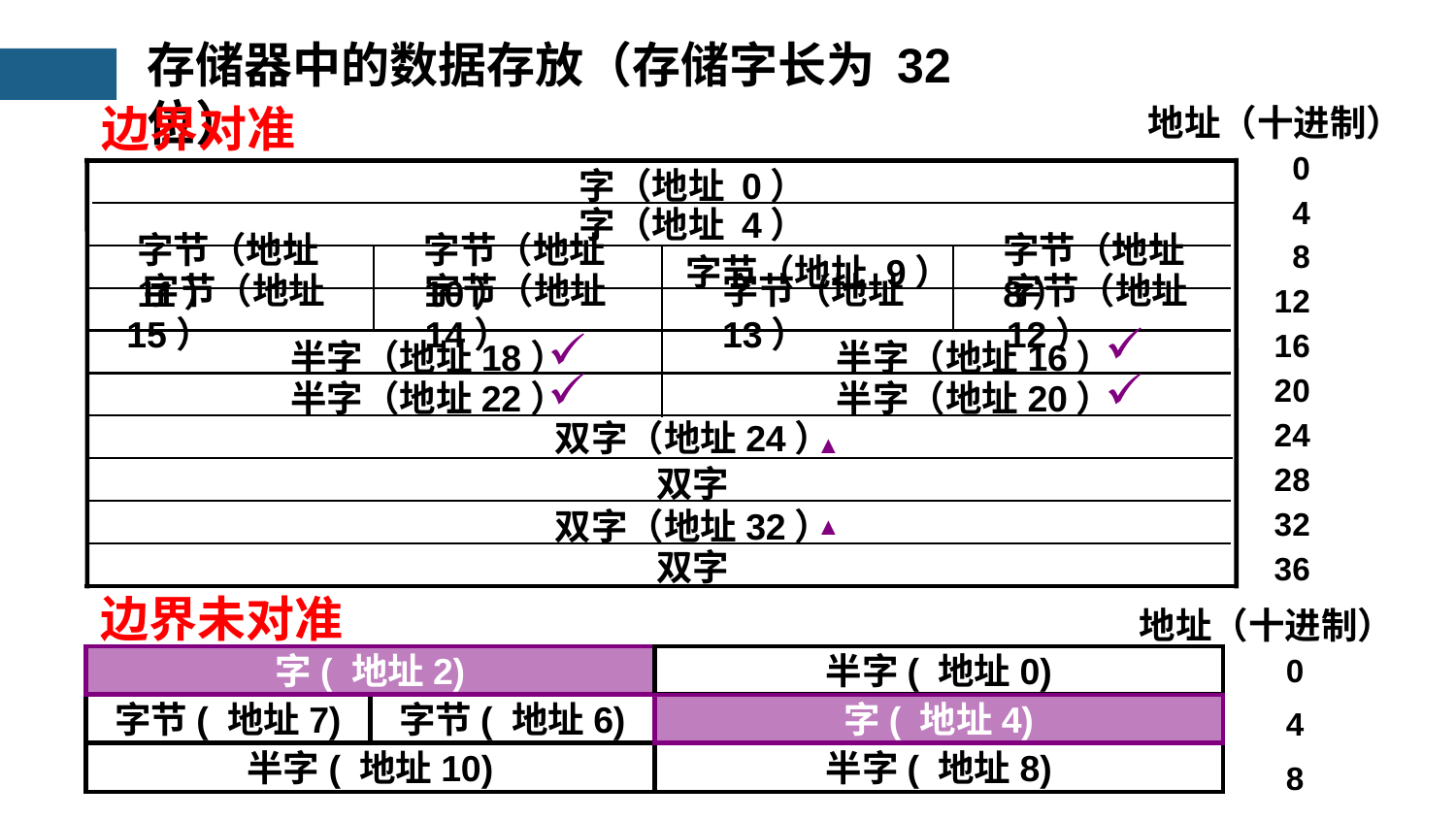

存储器中的数据存放（存储字长为 32 位）
边界对准
地址（十进制）
  0
  4
  8
12
16
20
24
28
32
36

字（地址 0）

字（地址 4）

字节（地址11）
字节（地址10）
字节（地址    9）
字节（地址    8）

半字（地址18）
半字（地址16）

半字（地址22）
半字（地址20）

双字（地址24）

双字

双字（地址32）

双字

 字节（地址15）
字节（地址14）
字节（地址13）
字节（地址12）

▲
▲
边界未对准
地址（十进制）
0
4
8
字( 地址2)
半字( 地址0)
字节( 地址7)
字节( 地址6)
字( 地址4)
半字( 地址10)
半字( 地址8)